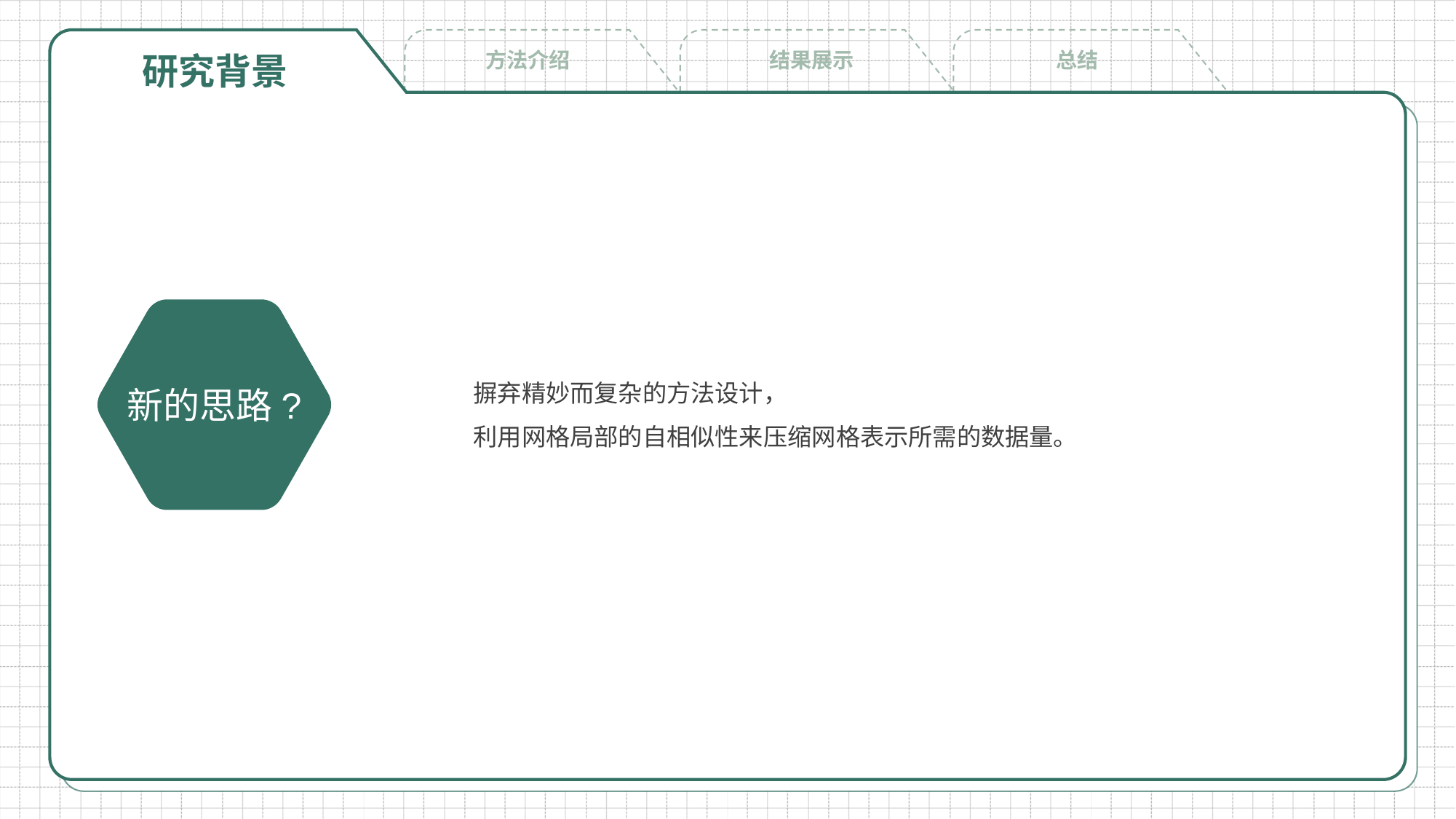

结果展示
方法介绍
总结
研究背景
新的思路?
摒弃精妙而复杂的方法设计，
利用网格局部的自相似性来压缩网格表示所需的数据量。